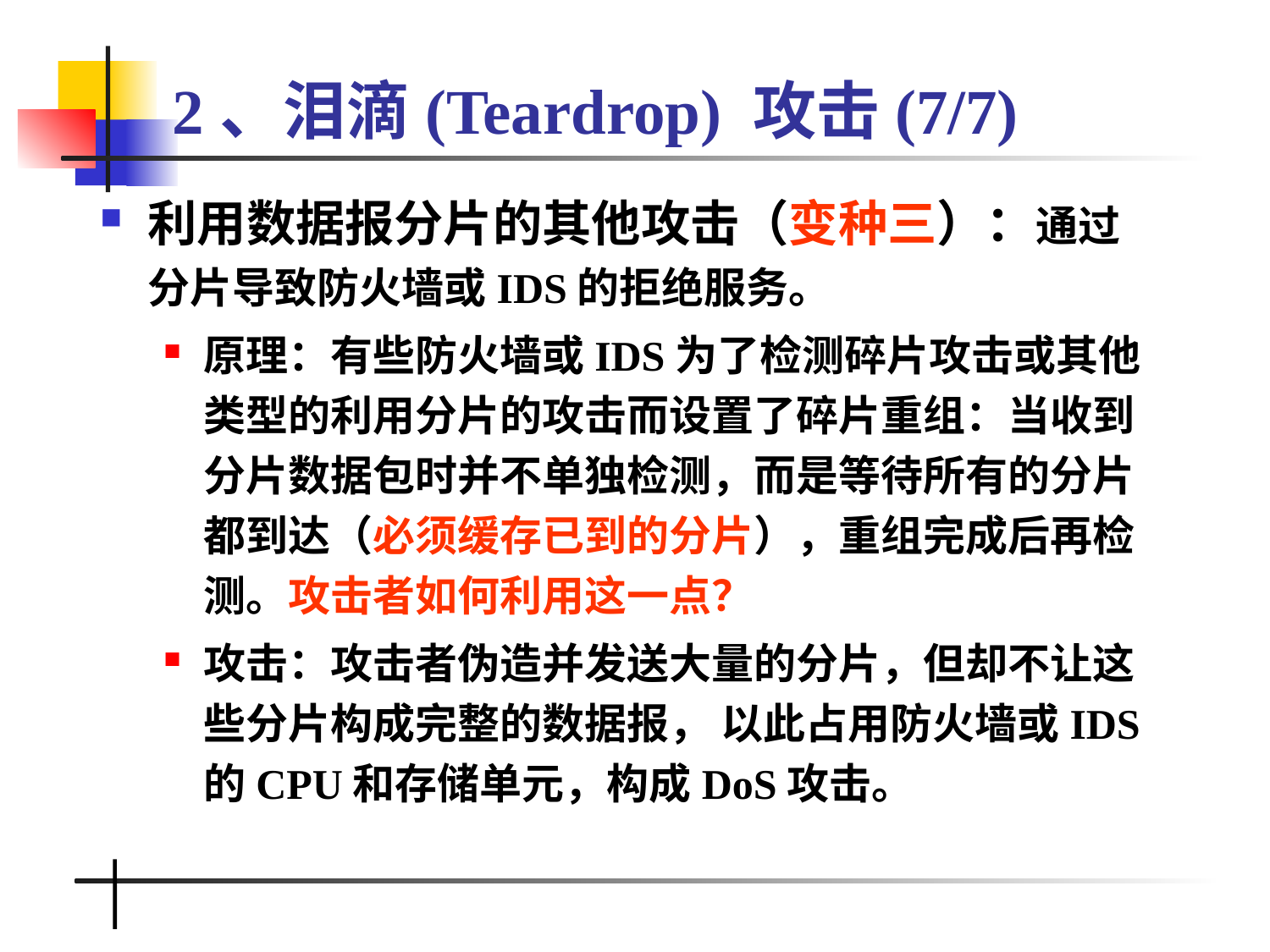

# 2、泪滴(Teardrop) 攻击(7/7)
利用数据报分片的其他攻击（变种三）：通过分片导致防火墙或IDS的拒绝服务。
原理：有些防火墙或IDS为了检测碎片攻击或其他类型的利用分片的攻击而设置了碎片重组：当收到分片数据包时并不单独检测，而是等待所有的分片都到达（必须缓存已到的分片），重组完成后再检测。攻击者如何利用这一点？
攻击：攻击者伪造并发送大量的分片，但却不让这些分片构成完整的数据报， 以此占用防火墙或IDS的CPU和存储单元，构成DoS攻击。